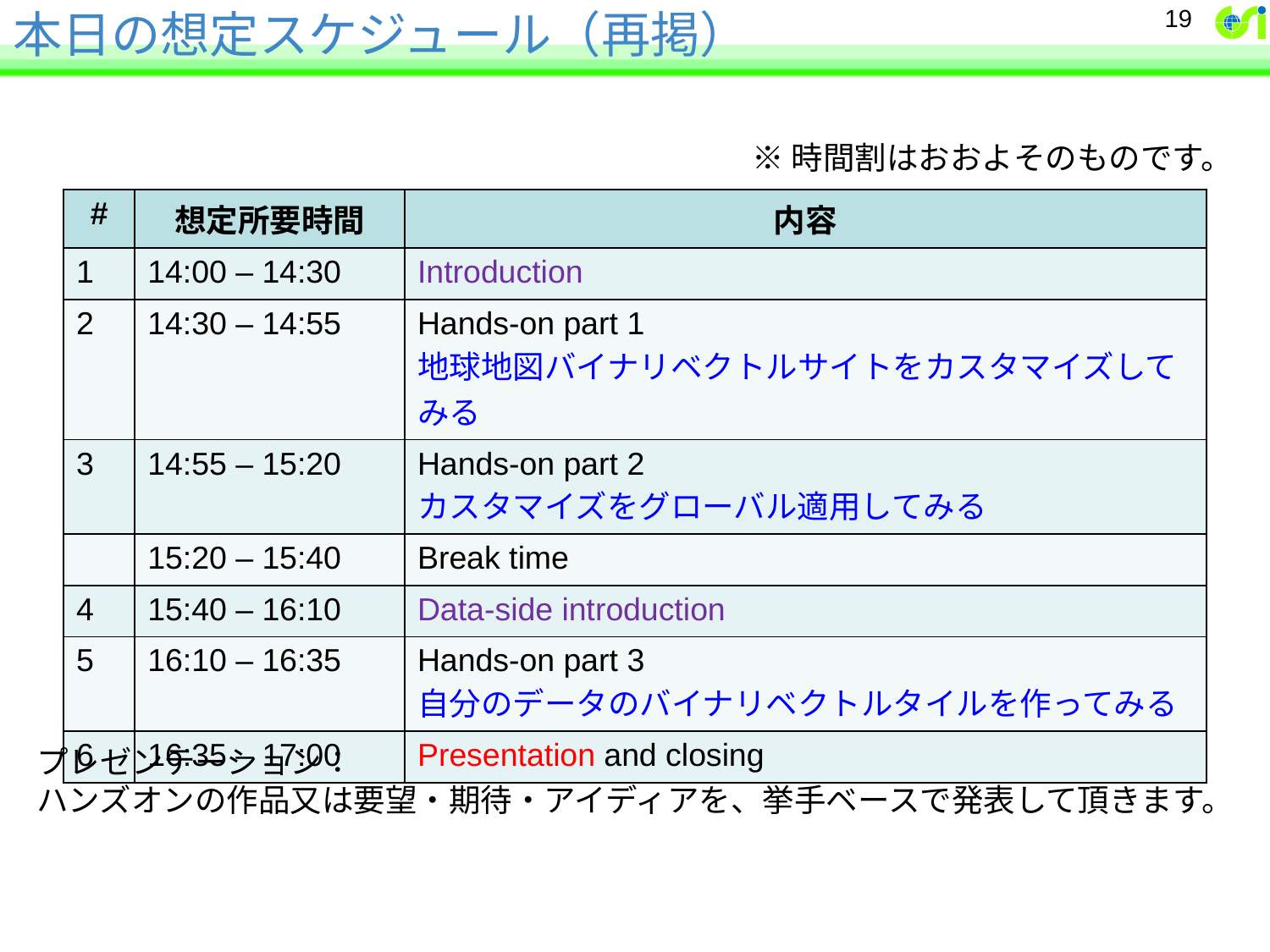

# 本日の想定スケジュール（再掲）
19
※時間割はおおよそのものです。
| # | 想定所要時間 | 内容 |
| --- | --- | --- |
| 1 | 14:00 – 14:30 | Introduction |
| 2 | 14:30 – 14:55 | Hands-on part 1 地球地図バイナリベクトルサイトをカスタマイズしてみる |
| 3 | 14:55 – 15:20 | Hands-on part 2 カスタマイズをグローバル適用してみる |
|  | 15:20 – 15:40 | Break time |
| 4 | 15:40 – 16:10 | Data-side introduction |
| 5 | 16:10 – 16:35 | Hands-on part 3 自分のデータのバイナリベクトルタイルを作ってみる |
| 6 | 16:35 – 17:00 | Presentation and closing |
プレゼンテーション：
ハンズオンの作品又は要望・期待・アイディアを、挙手ベースで発表して頂きます。